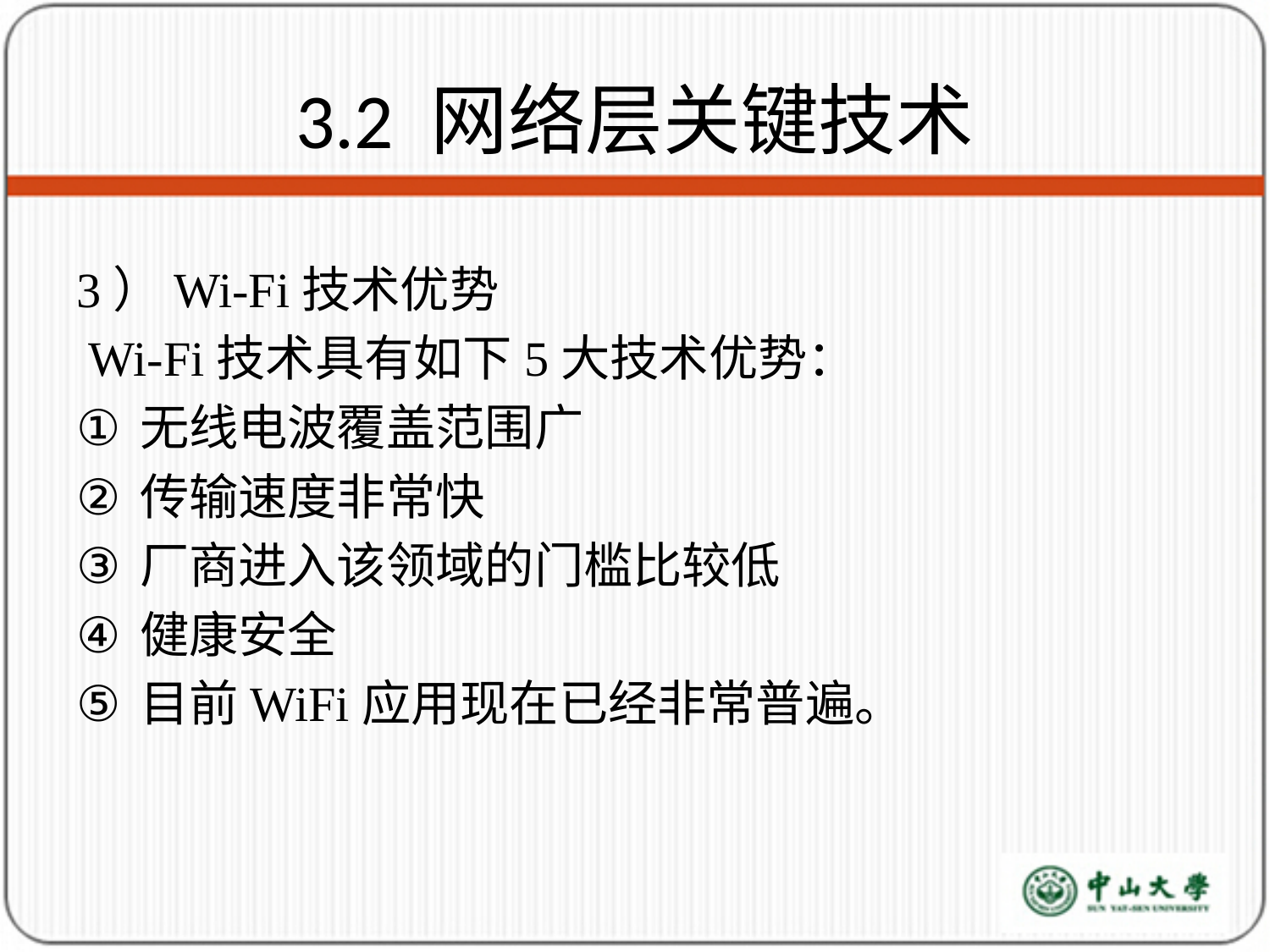

# 3.2 网络层关键技术
3）Wi-Fi技术优势
 Wi-Fi技术具有如下5大技术优势：
无线电波覆盖范围广
传输速度非常快
厂商进入该领域的门槛比较低
健康安全
目前WiFi应用现在已经非常普遍。